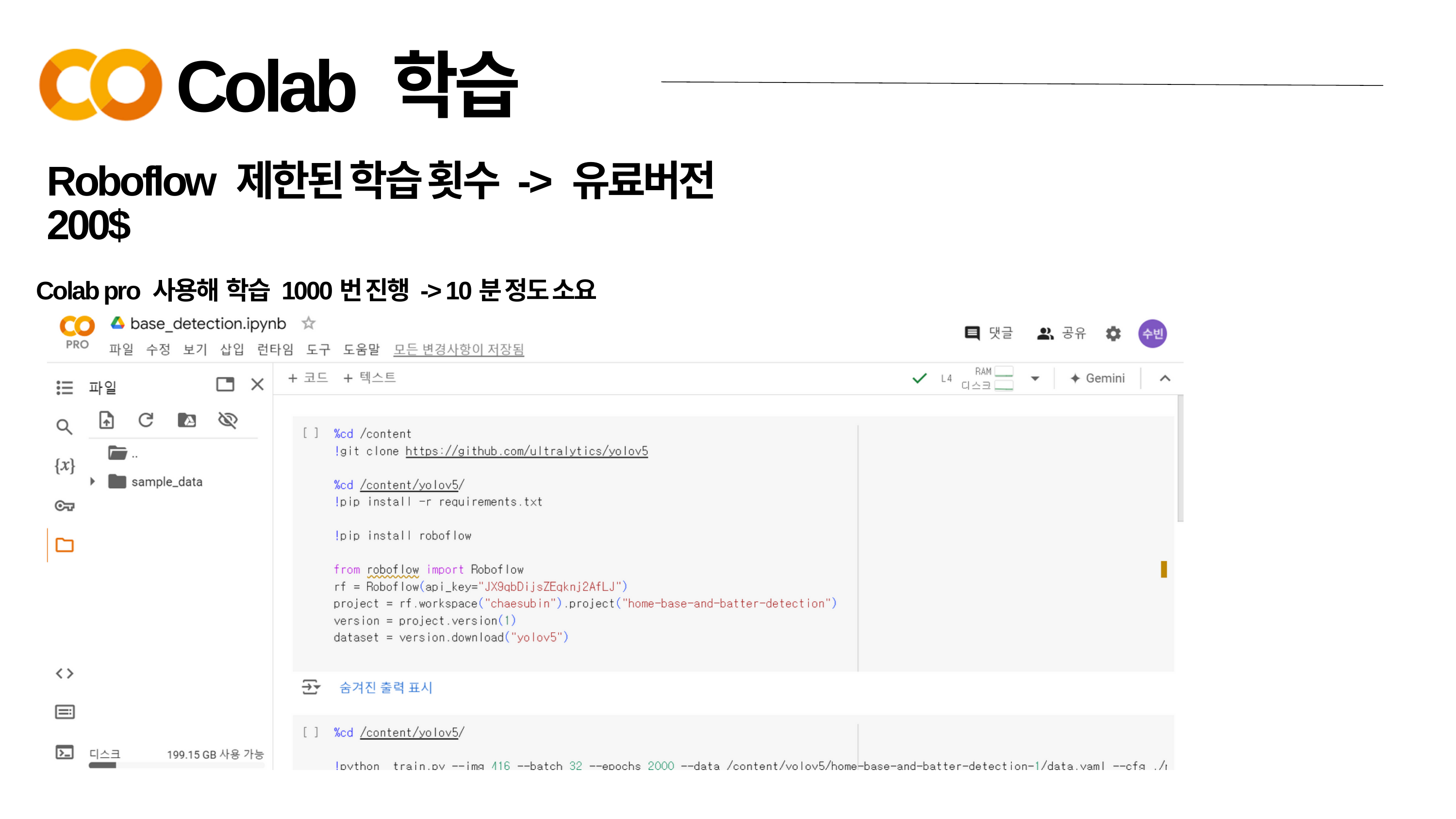

Colab 학습

Roboflow 제한된 학습 횟수 -> 유료버전 200$
Colab pro 사용해  학습 1000번 진행 -> 10분 정도 소요